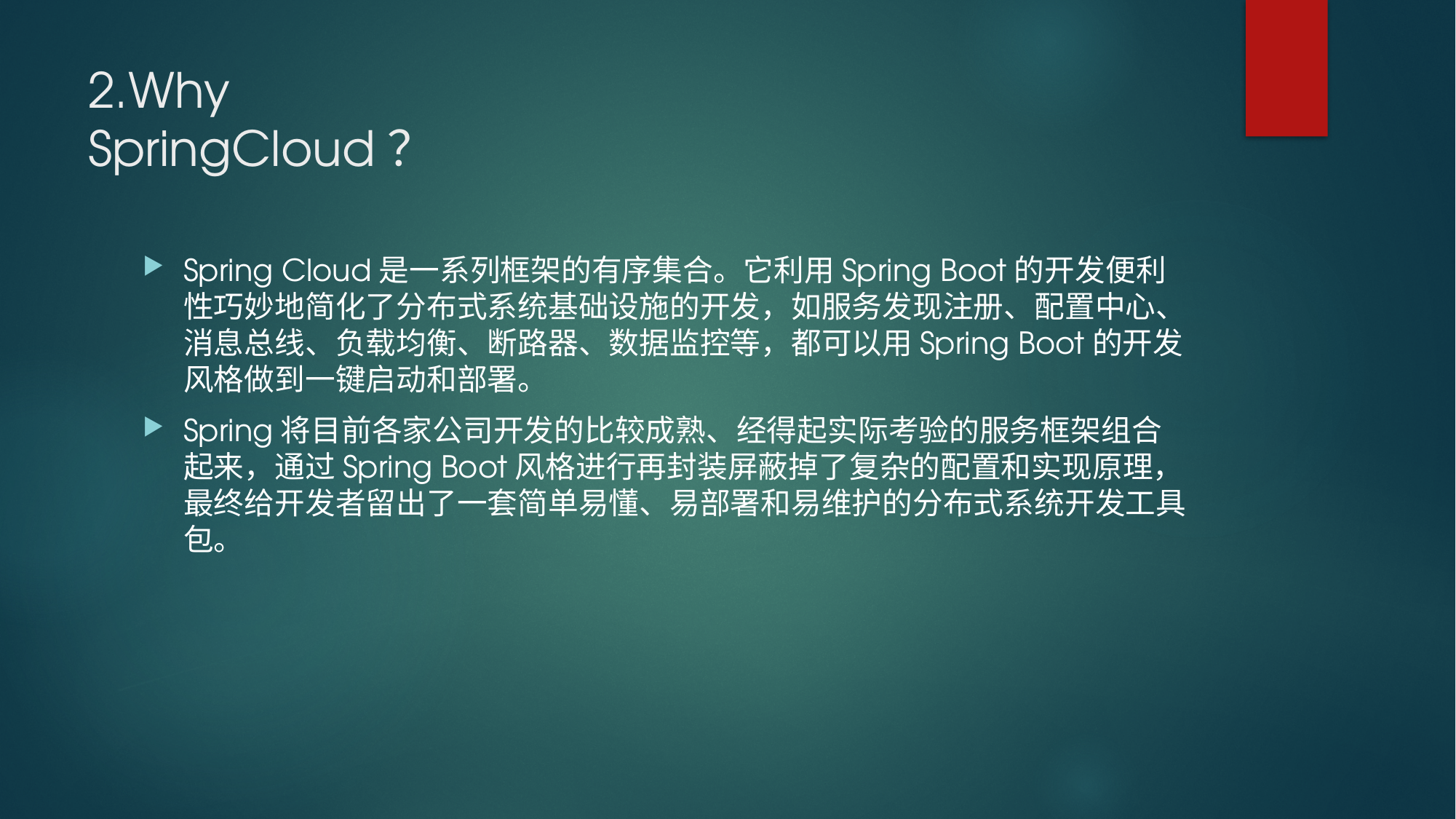

# 2.Why SpringCloud？
Spring Cloud是一系列框架的有序集合。它利用Spring Boot的开发便利性巧妙地简化了分布式系统基础设施的开发，如服务发现注册、配置中心、消息总线、负载均衡、断路器、数据监控等，都可以用Spring Boot的开发风格做到一键启动和部署。
Spring将目前各家公司开发的比较成熟、经得起实际考验的服务框架组合起来，通过Spring Boot风格进行再封装屏蔽掉了复杂的配置和实现原理，最终给开发者留出了一套简单易懂、易部署和易维护的分布式系统开发工具包。